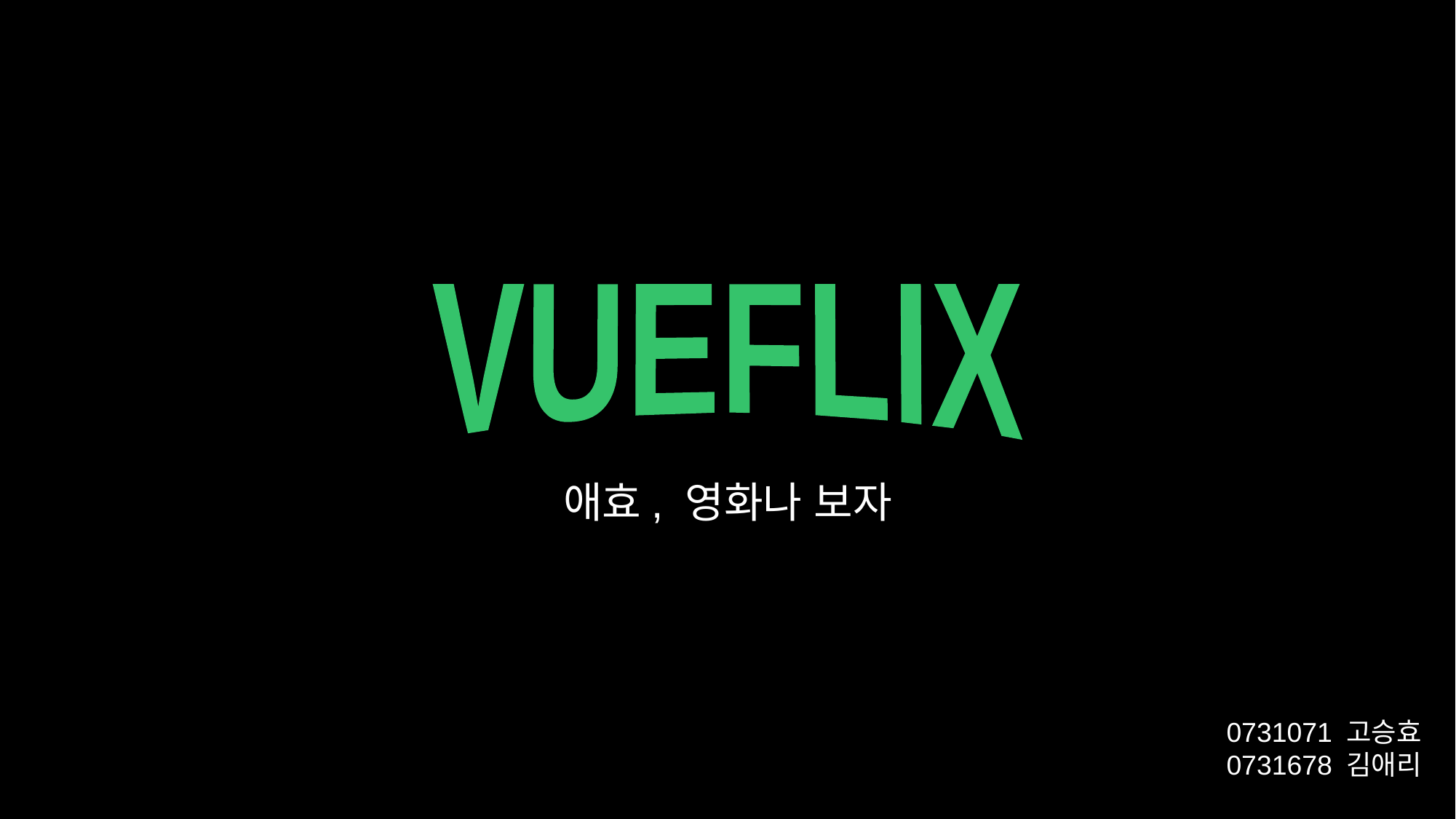

VUEFLIX
애효, 영화나 보자
0731071 고승효
0731678 김애리